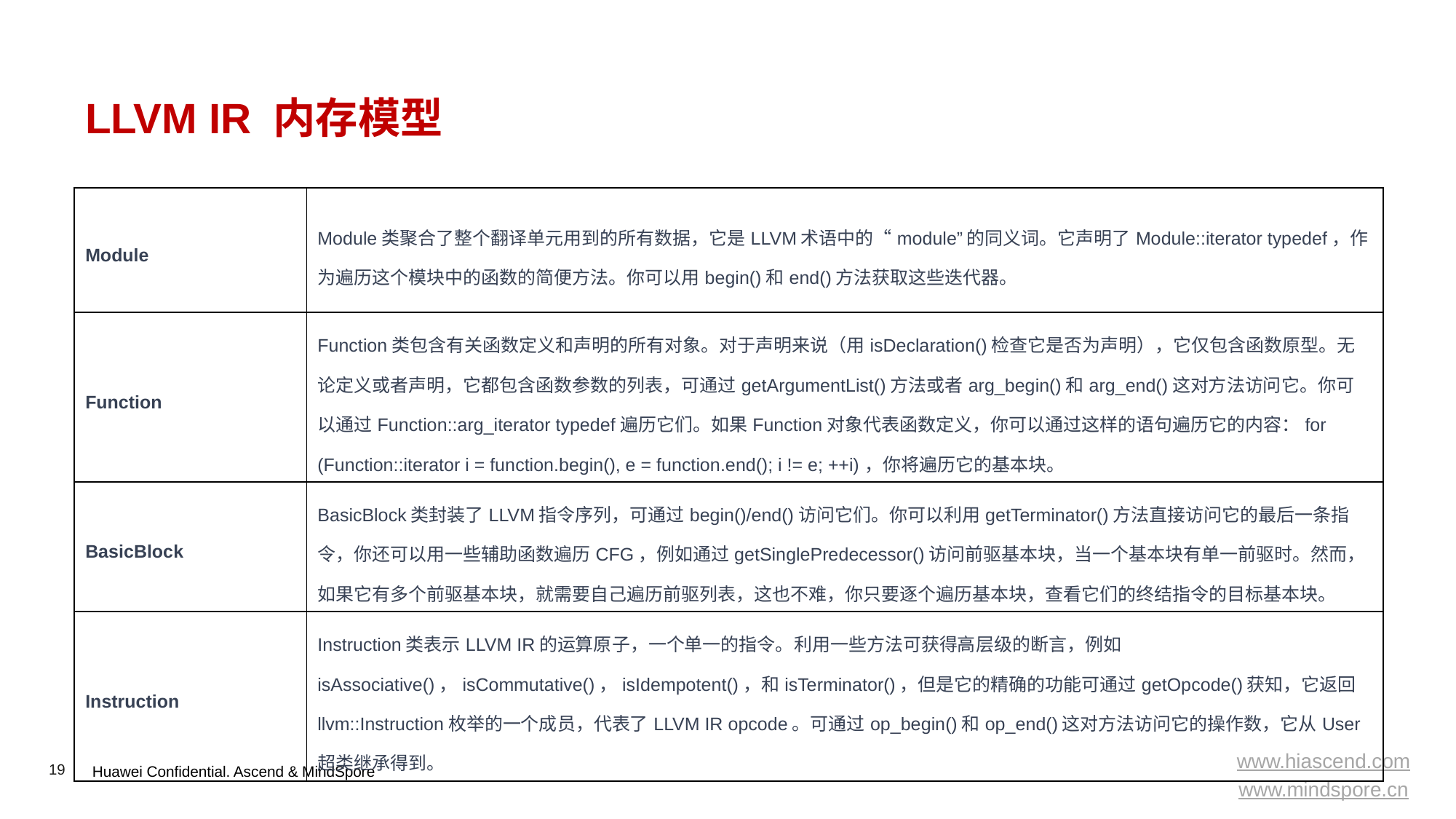

# LLVM IR 内存模型
| Module | Module类聚合了整个翻译单元用到的所有数据，它是LLVM术语中的“module”的同义词。它声明了Module::iterator typedef，作为遍历这个模块中的函数的简便方法。你可以用begin()和end()方法获取这些迭代器。 |
| --- | --- |
| Function | Function类包含有关函数定义和声明的所有对象。对于声明来说（用isDeclaration()检查它是否为声明），它仅包含函数原型。无论定义或者声明，它都包含函数参数的列表，可通过getArgumentList()方法或者arg\_begin()和arg\_end()这对方法访问它。你可以通过Function::arg\_iterator typedef遍历它们。如果Function对象代表函数定义，你可以通过这样的语句遍历它的内容：for (Function::iterator i = function.begin(), e = function.end(); i != e; ++i)，你将遍历它的基本块。 |
| BasicBlock | BasicBlock类封装了LLVM指令序列，可通过begin()/end()访问它们。你可以利用getTerminator()方法直接访问它的最后一条指令，你还可以用一些辅助函数遍历CFG，例如通过getSinglePredecessor()访问前驱基本块，当一个基本块有单一前驱时。然而，如果它有多个前驱基本块，就需要自己遍历前驱列表，这也不难，你只要逐个遍历基本块，查看它们的终结指令的目标基本块。 |
| Instruction | Instruction类表示LLVM IR的运算原子，一个单一的指令。利用一些方法可获得高层级的断言，例如isAssociative()，isCommutative()，isIdempotent()，和isTerminator()，但是它的精确的功能可通过getOpcode()获知，它返回llvm::Instruction枚举的一个成员，代表了LLVM IR opcode。可通过op\_begin()和op\_end()这对方法访问它的操作数，它从User超类继承得到。 |